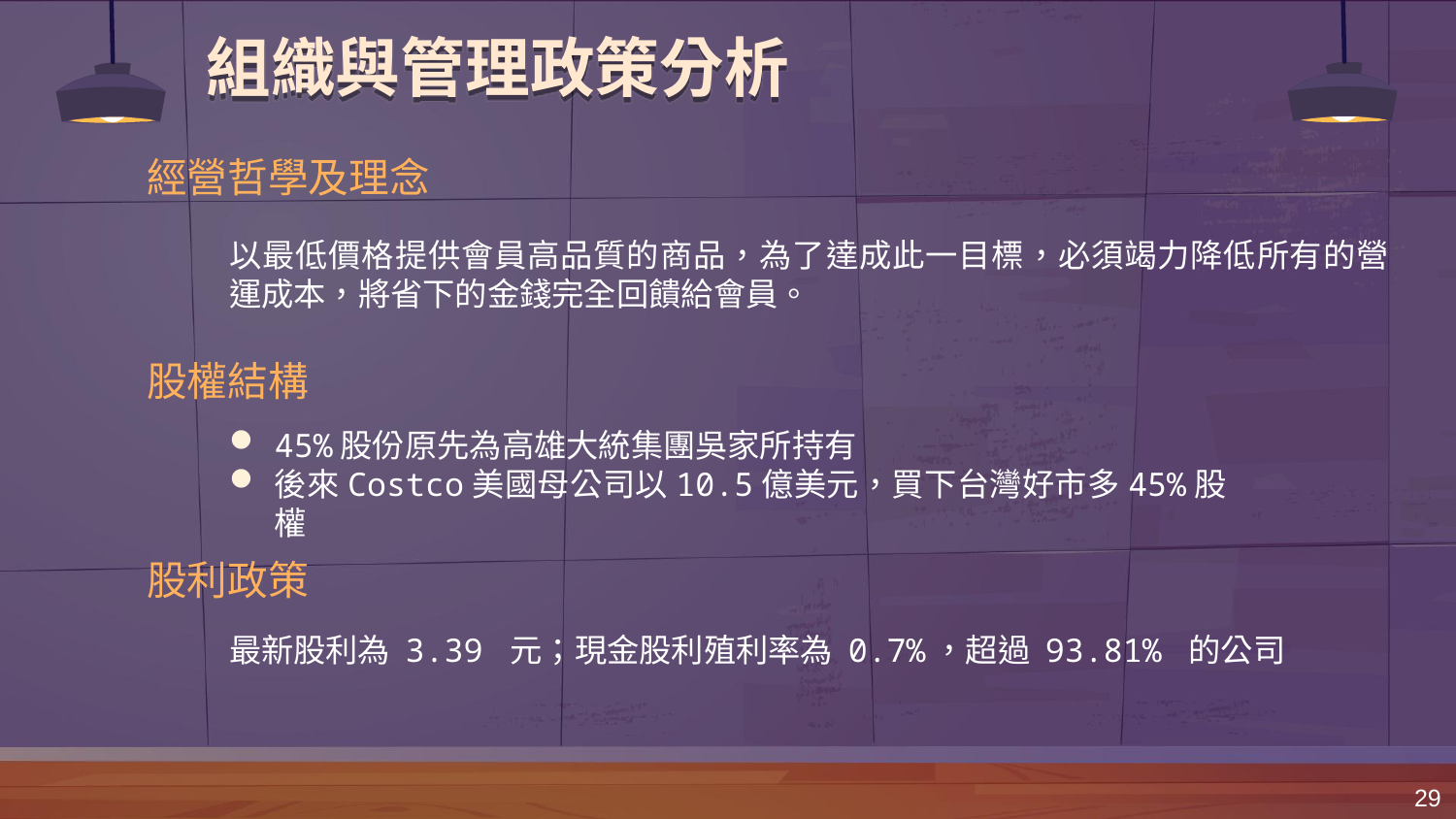

# 組織與管理政策分析
經營哲學及理念
以最低價格提供會員高品質的商品，為了達成此一目標，必須竭力降低所有的營運成本，將省下的金錢完全回饋給會員。
股權結構
45%股份原先為高雄大統集團吳家所持有
後來Costco美國母公司以10.5億美元，買下台灣好市多45%股權
股利政策
最新股利為 3.39 元；現金股利殖利率為 0.7%，超過 93.81% 的公司
29